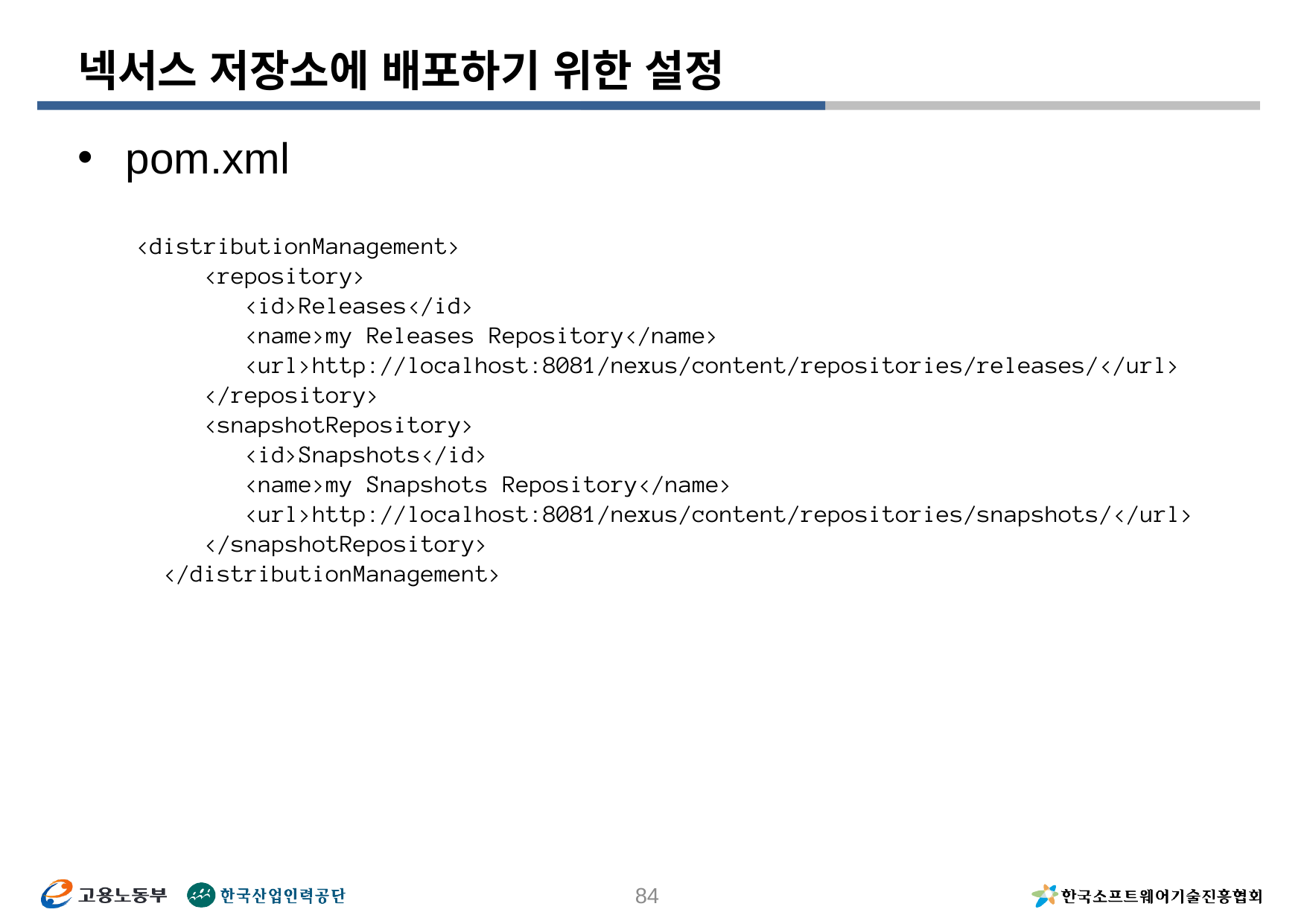

# 넥서스 저장소에 배포하기 위한 설정
pom.xml
<distributionManagement>
     <repository>
        <id>Releases</id>
        <name>my Releases Repository</name>
        <url>http://localhost:8081/nexus/content/repositories/releases/</url>
     </repository>
     <snapshotRepository>
        <id>Snapshots</id>
        <name>my Snapshots Repository</name>
        <url>http://localhost:8081/nexus/content/repositories/snapshots/</url>
     </snapshotRepository>
  </distributionManagement>
84